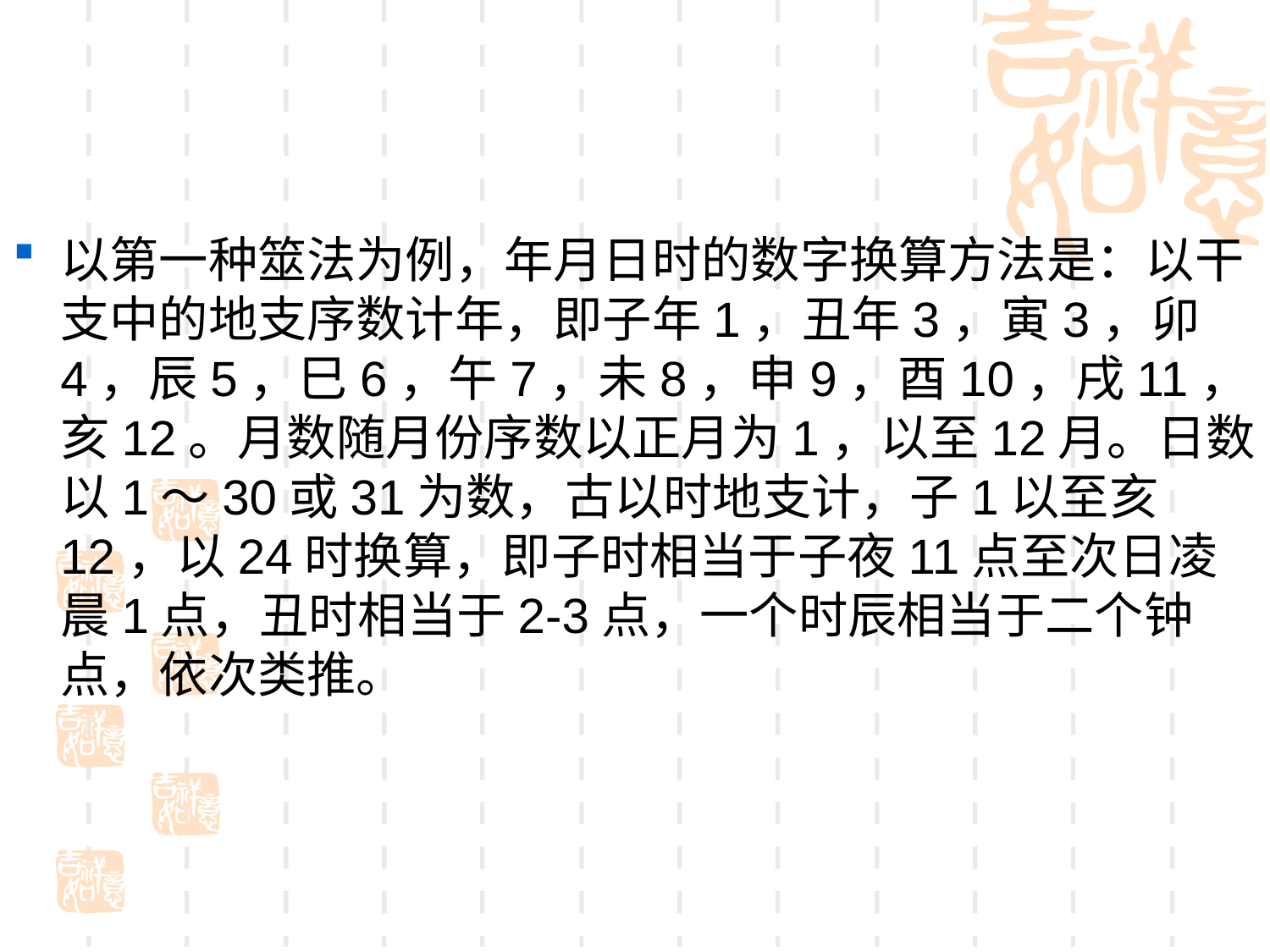

以第一种筮法为例，年月日时的数字换算方法是：以干支中的地支序数计年，即子年1，丑年3，寅3，卯4，辰5，巳6，午7，未8，申9，酉10，戌11，亥12。月数随月份序数以正月为1，以至12月。日数以1～30或31为数，古以时地支计，子1以至亥12，以24时换算，即子时相当于子夜11点至次日凌晨1点，丑时相当于2-3点，一个时辰相当于二个钟点，依次类推。